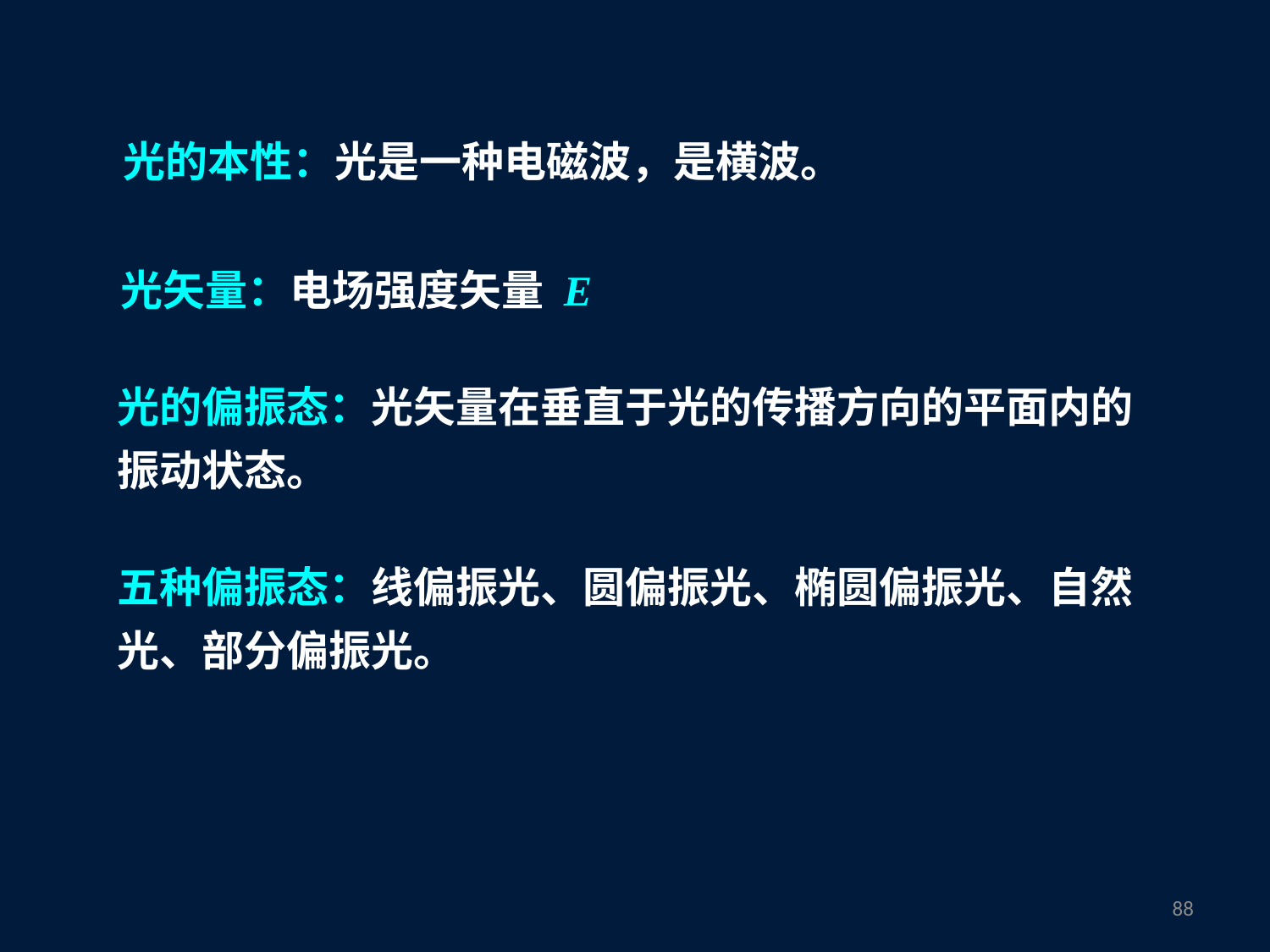

光的本性：光是一种电磁波，是横波。
光矢量：电场强度矢量 E
光的偏振态：光矢量在垂直于光的传播方向的平面内的振动状态。
五种偏振态：线偏振光、圆偏振光、椭圆偏振光、自然光、部分偏振光。
88